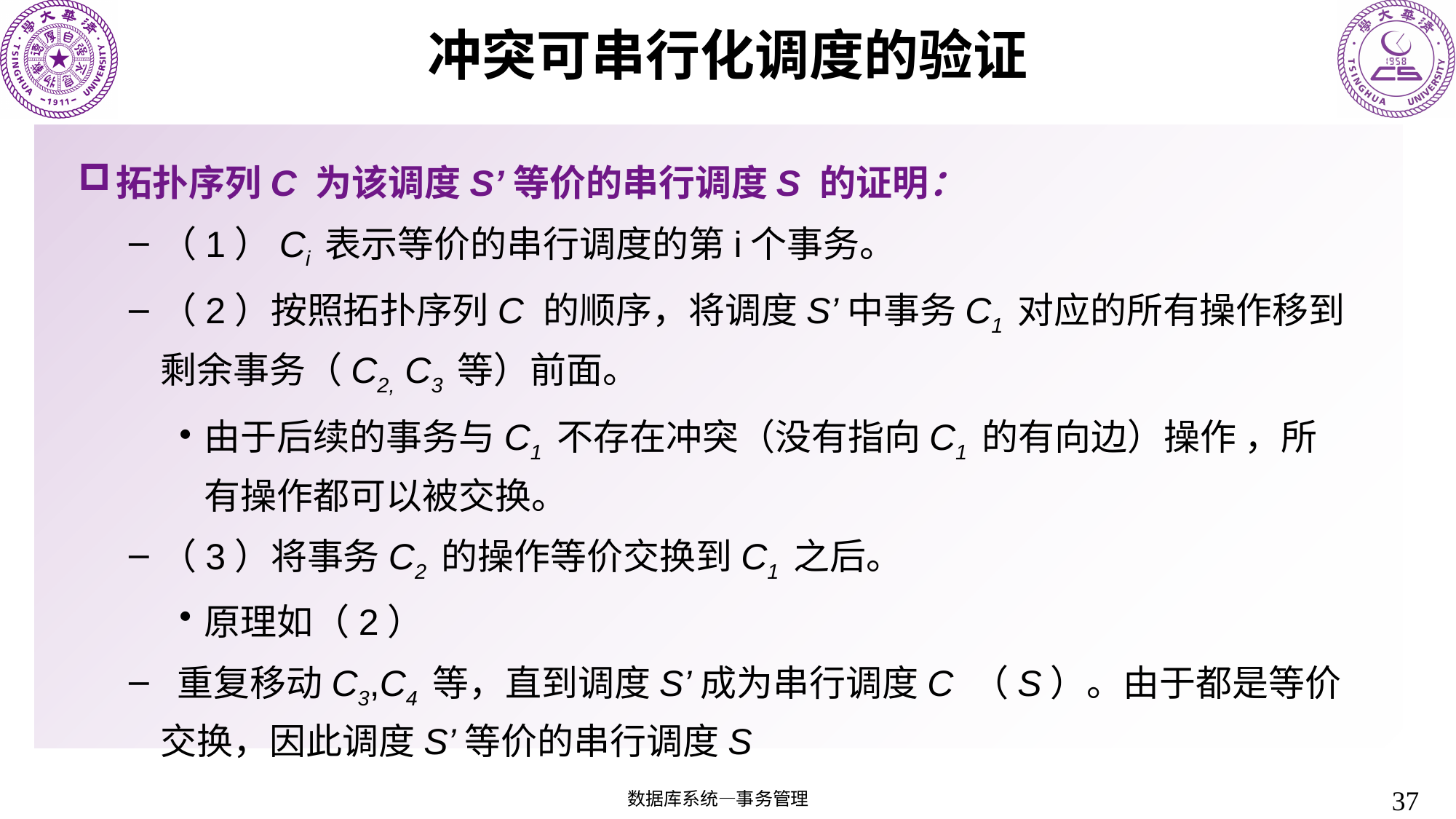

# 冲突可串行化调度的验证

拓扑序列C 为该调度S’等价的串行调度S 的证明：
（1）Ci 表示等价的串行调度的第i个事务。
（2）按照拓扑序列C 的顺序，将调度S’中事务C1 对应的所有操作移到剩余事务（C2, C3 等）前面。
由于后续的事务与C1 不存在冲突（没有指向C1 的有向边）操作 ，所有操作都可以被交换。
（3）将事务C2 的操作等价交换到C1 之后。
原理如（2）
 重复移动C3,C4 等，直到调度S’成为串行调度C （S）。由于都是等价交换，因此调度S’等价的串行调度S

37
数据库系统—事务管理